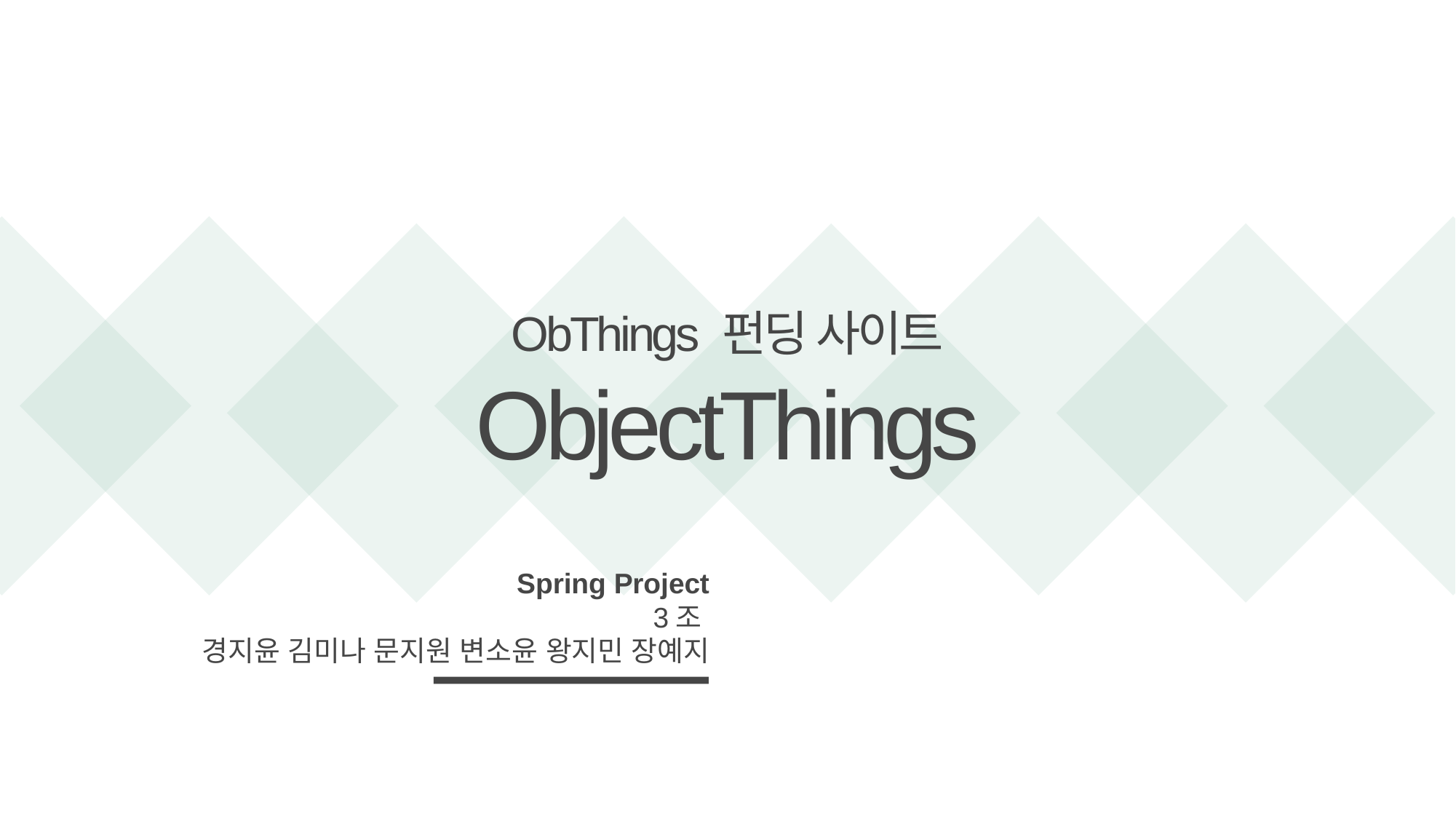

ObThings 펀딩 사이트
ObjectThings
Spring Project
3조
경지윤 김미나 문지원 변소윤 왕지민 장예지